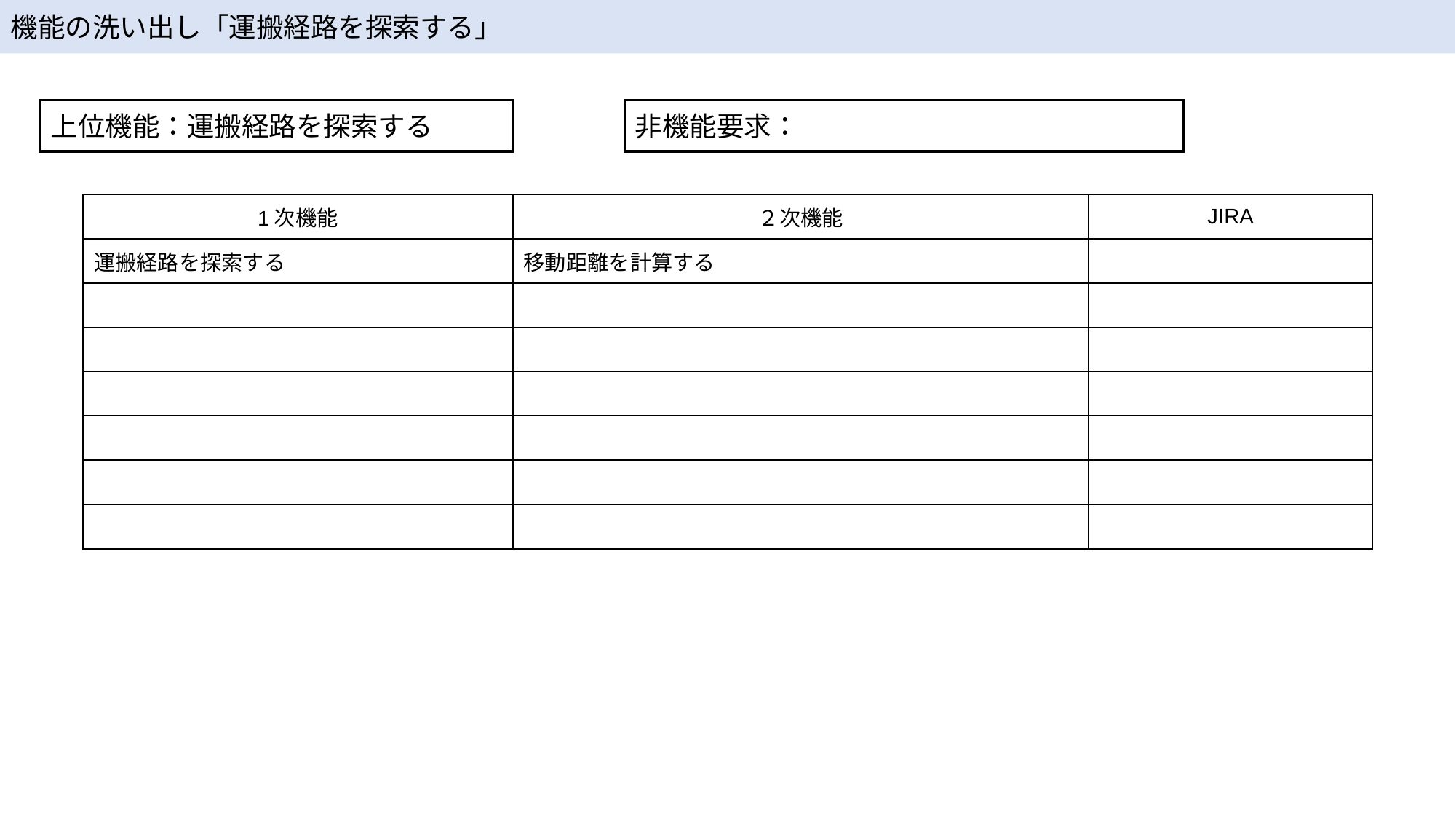

機能の洗い出し「運搬経路を探索する」
上位機能：運搬経路を探索する
非機能要求：
| 1次機能 | ２次機能 | JIRA |
| --- | --- | --- |
| 運搬経路を探索する | 移動距離を計算する |  |
|  |  |  |
|  |  |  |
|  |  |  |
|  |  |  |
|  |  |  |
|  |  |  |